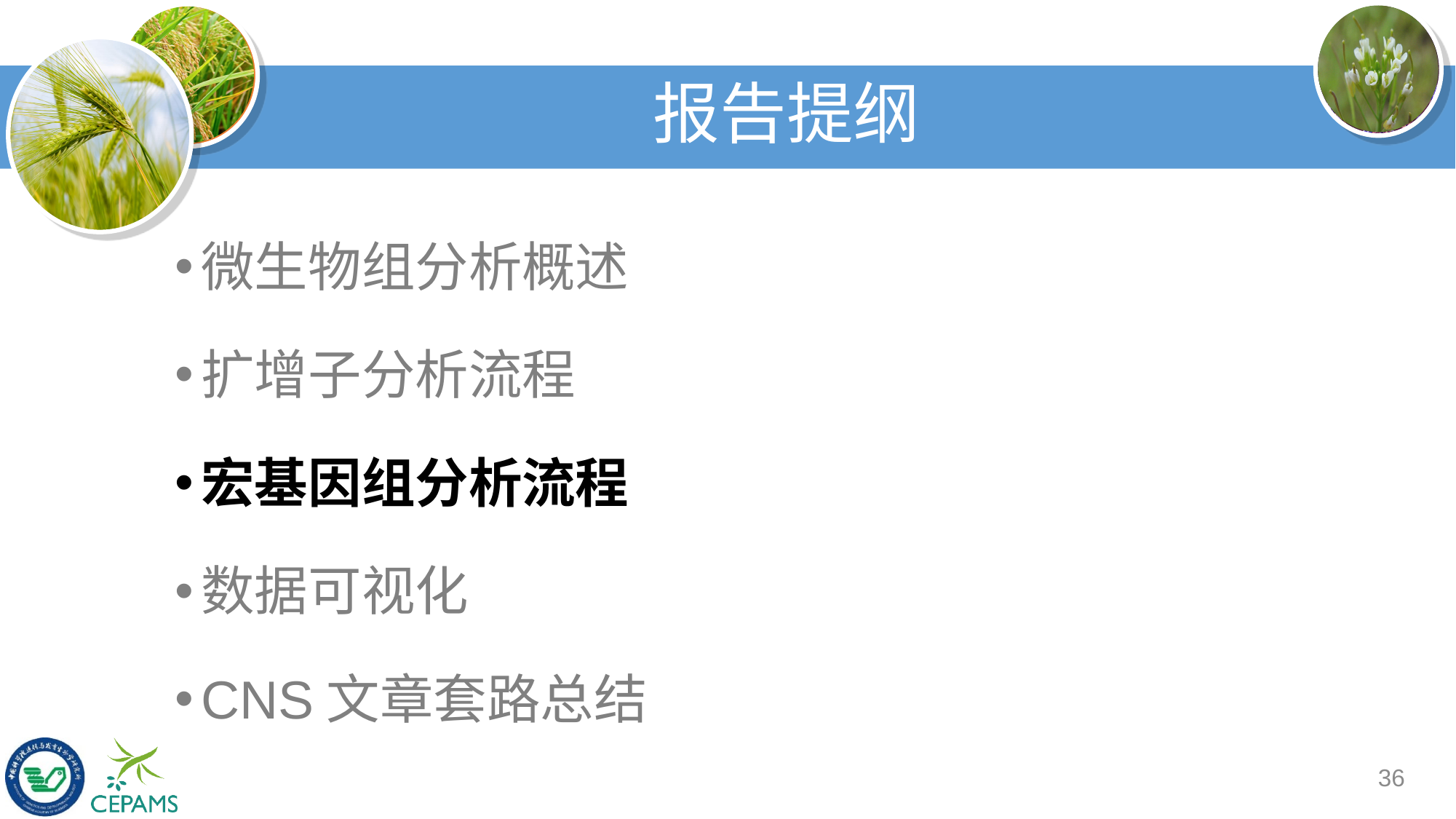

# 报告提纲
微生物组分析概述
扩增子分析流程
宏基因组分析流程
数据可视化
CNS文章套路总结
36